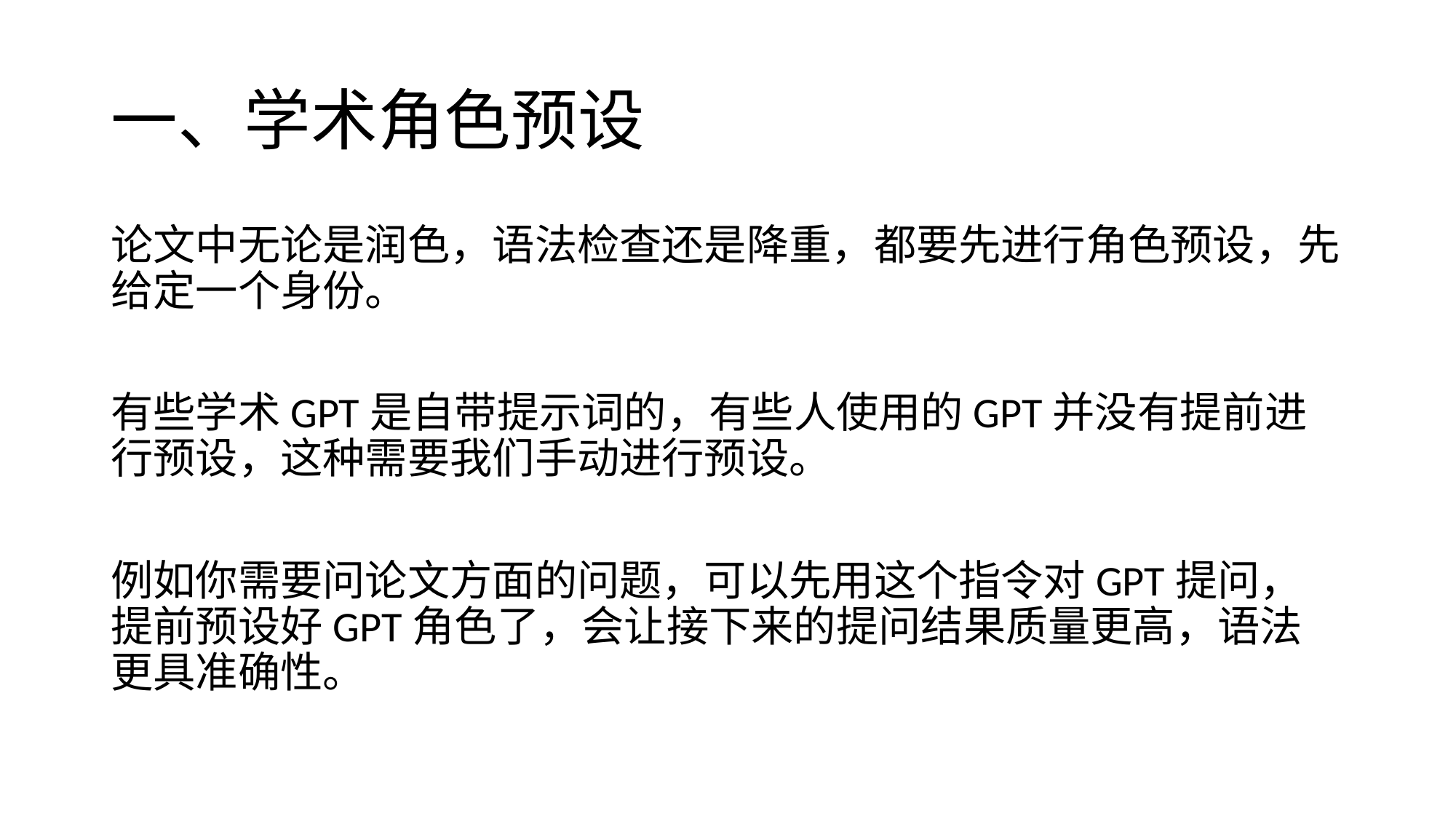

# 一、学术角色预设
论文中无论是润色，语法检查还是降重，都要先进行角色预设，先给定一个身份。

有些学术GPT是自带提示词的，有些人使用的GPT并没有提前进行预设，这种需要我们手动进行预设。

例如你需要问论文方面的问题，可以先用这个指令对GPT提问，提前预设好GPT角色了，会让接下来的提问结果质量更高，语法更具准确性。